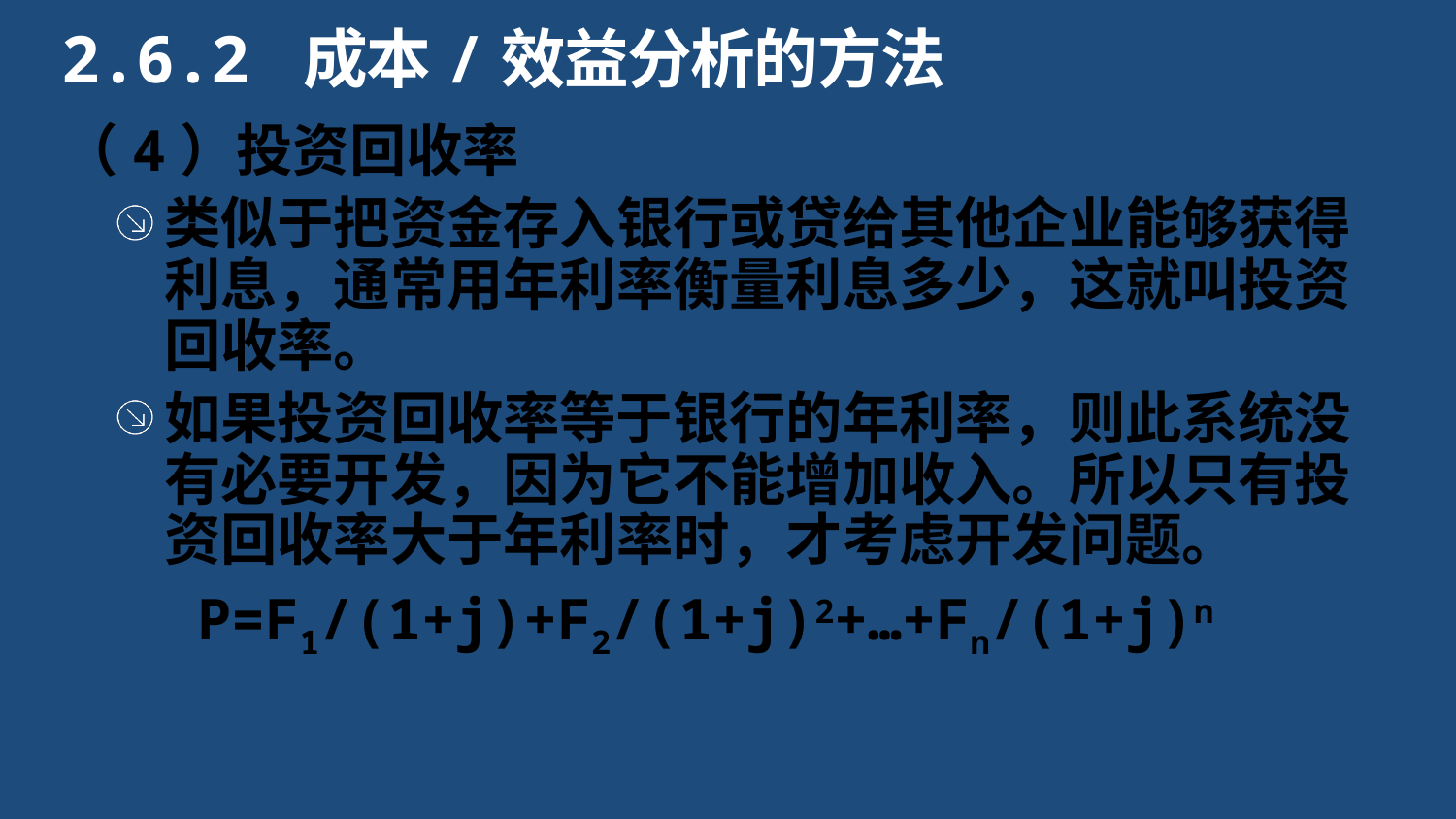

2.6.2 成本/效益分析的方法
（4）投资回收率
类似于把资金存入银行或贷给其他企业能够获得利息，通常用年利率衡量利息多少，这就叫投资回收率。
如果投资回收率等于银行的年利率，则此系统没有必要开发，因为它不能增加收入。所以只有投资回收率大于年利率时，才考虑开发问题。
    P=F1/(1+j)+F2/(1+j)2+…+Fn/(1+j)n